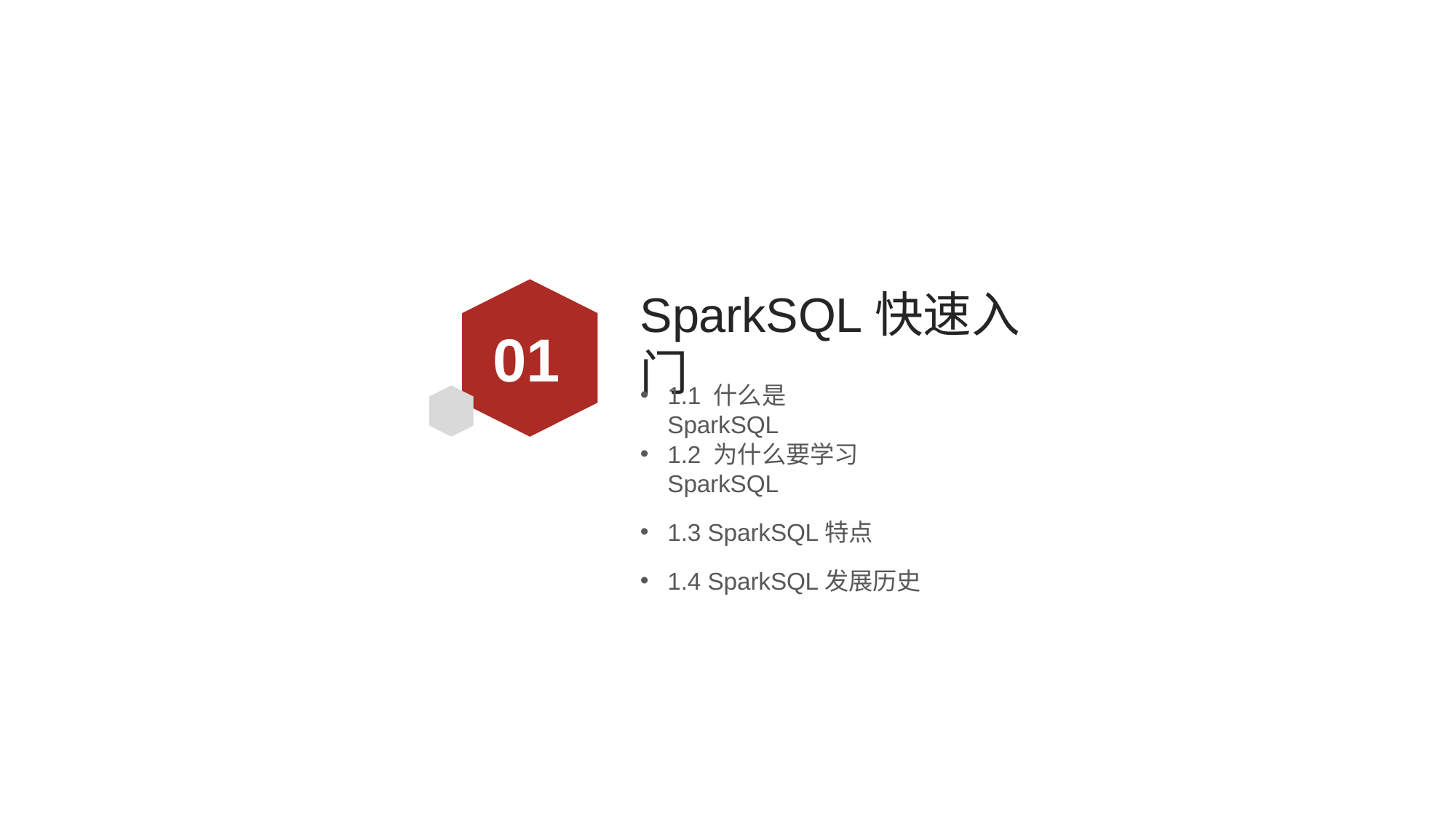

# SparkSQL快速入门
01
1.1 什么是SparkSQL
1.2 为什么要学习SparkSQL

1.3 SparkSQL特点

1.4 SparkSQL发展历史